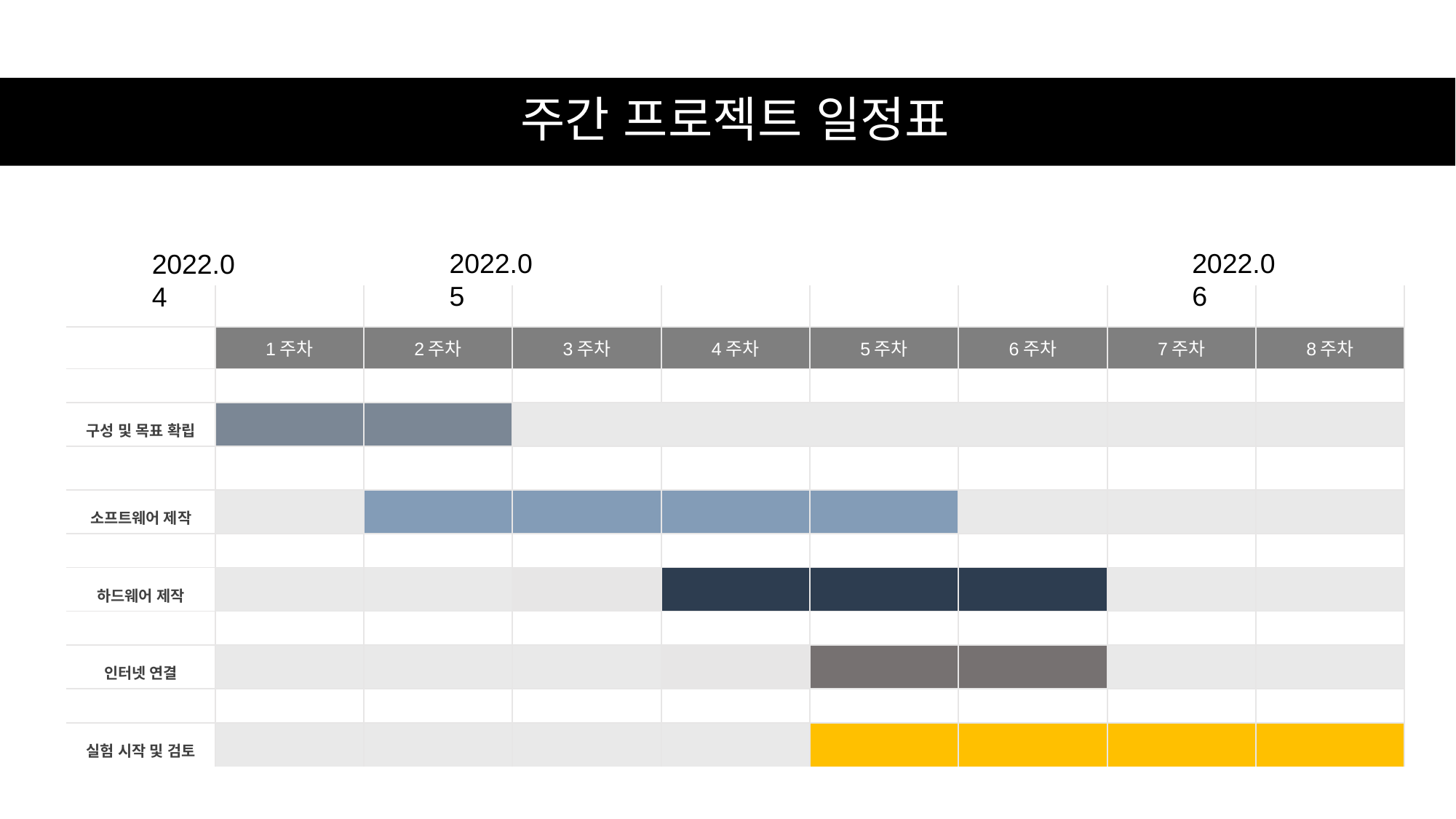

# 주간 프로젝트 일정표

2022.05
2022.06
2022.04
|  |  |  |  |  | ` |  |  |  |
| --- | --- | --- | --- | --- | --- | --- | --- | --- |
|  | 1주차 | 2주차 | 3주차 | 4주차 | 5주차 | 6주차 | 7주차 | 8주차 |
|  |  |  |  |  |  |  |  |  |
| 구성 및 목표 확립 |  |  |  |  |  |  |  |  |
|  |  |  |  |  |  |  |  |  |
| 소프트웨어 제작 |  |  |  |  |  |  |  |  |
|  |  |  |  |  |  |  |  |  |
| 하드웨어 제작 |  |  |  |  |  |  |  |  |
|  |  |  |  |  |  |  |  |  |
| 인터넷 연결 |  |  |  |  |  |  |  |  |
|  |  |  |  |  |  |  |  |  |
| 실험 시작 및 검토 |  |  |  |  |  |  |  |  |
|  |  |  |  |  |  |  |  |  |